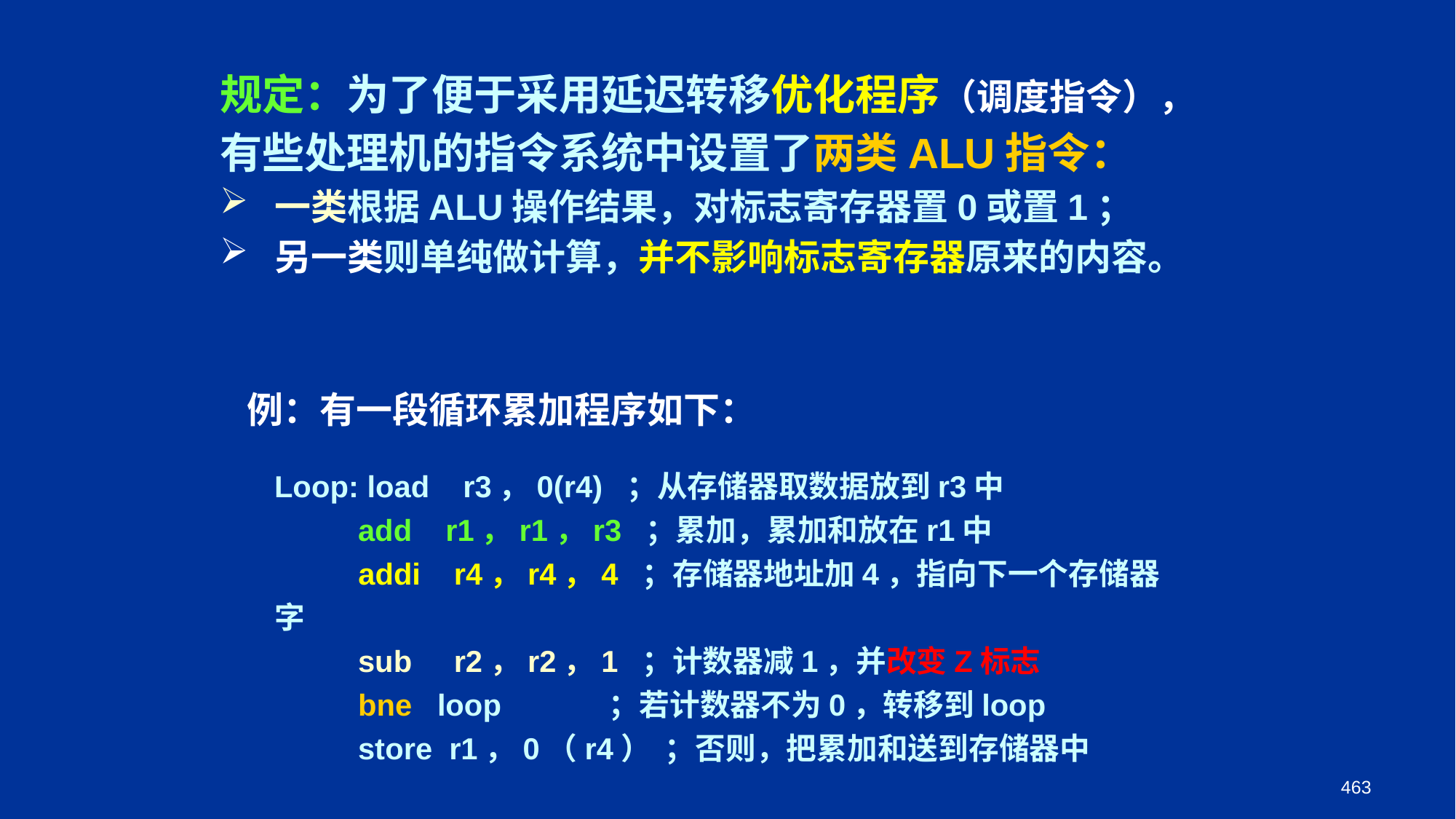

规定：为了便于采用延迟转移优化程序（调度指令），有些处理机的指令系统中设置了两类ALU指令：
一类根据ALU操作结果，对标志寄存器置0或置1；
另一类则单纯做计算，并不影响标志寄存器原来的内容。

例：有一段循环累加程序如下：
Loop: load    r3，0(r4)  ；从存储器取数据放到r3中
          add    r1，r1，r3  ；累加，累加和放在r1中
          addi    r4，r4，4  ；存储器地址加4，指向下一个存储器字
          sub     r2，r2，1  ；计数器减1，并改变Z标志
          bne   loop            ；若计数器不为0，转移到loop
          store  r1，0（r4）  ；否则，把累加和送到存储器中
463